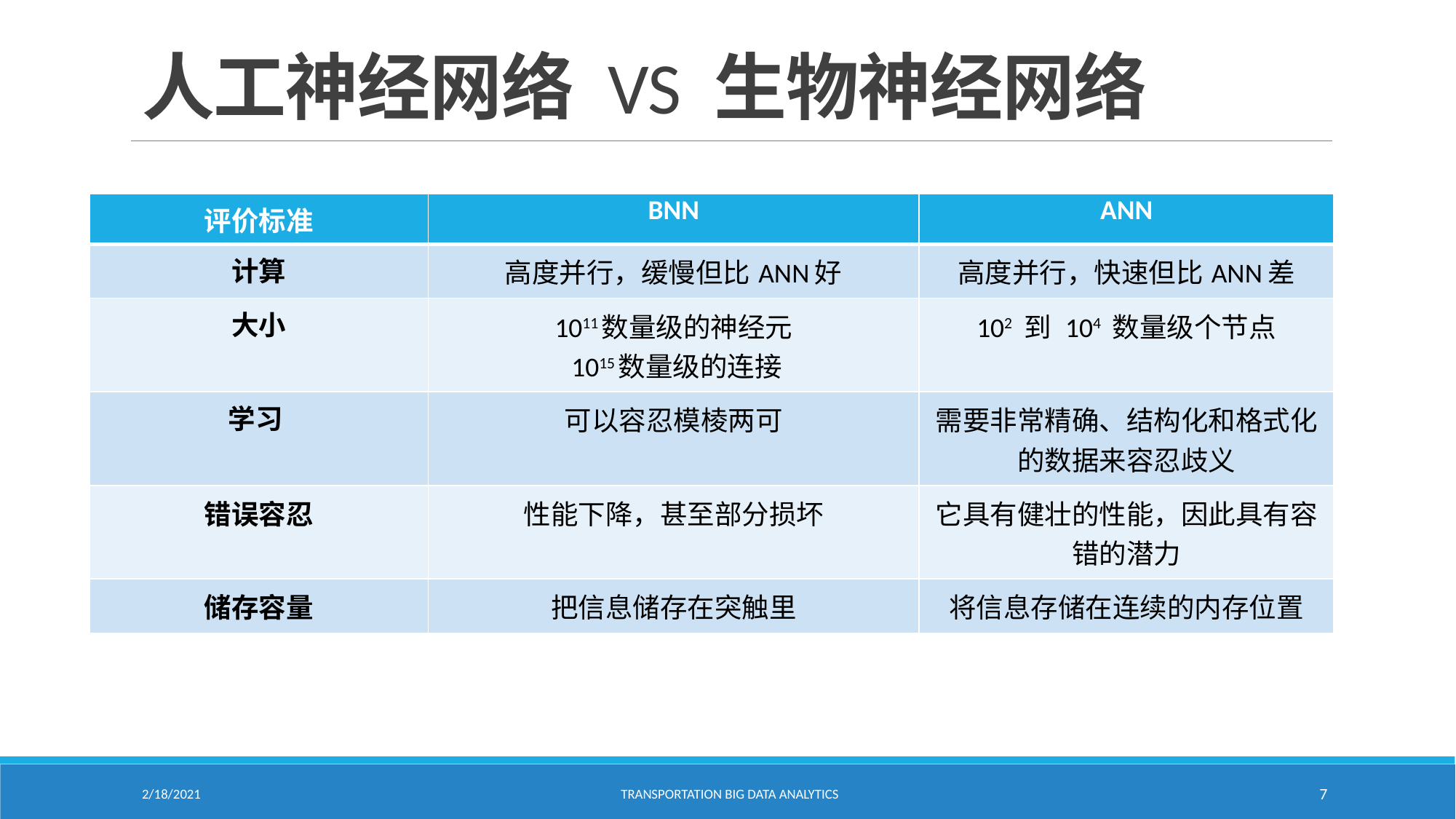

# 人工神经网络 VS 生物神经网络
| 评价标准 | BNN | ANN |
| --- | --- | --- |
| 计算 | 高度并行，缓慢但比ANN好 | 高度并行，快速但比ANN差 |
| 大小 | 1011数量级的神经元 1015数量级的连接 | 102 到 104 数量级个节点 |
| 学习 | 可以容忍模棱两可 | 需要非常精确、结构化和格式化的数据来容忍歧义 |
| 错误容忍 | 性能下降，甚至部分损坏 | 它具有健壮的性能，因此具有容错的潜力 |
| 储存容量 | 把信息储存在突触里 | 将信息存储在连续的内存位置 |
2/18/2021
Transportation Big Data Analytics
7